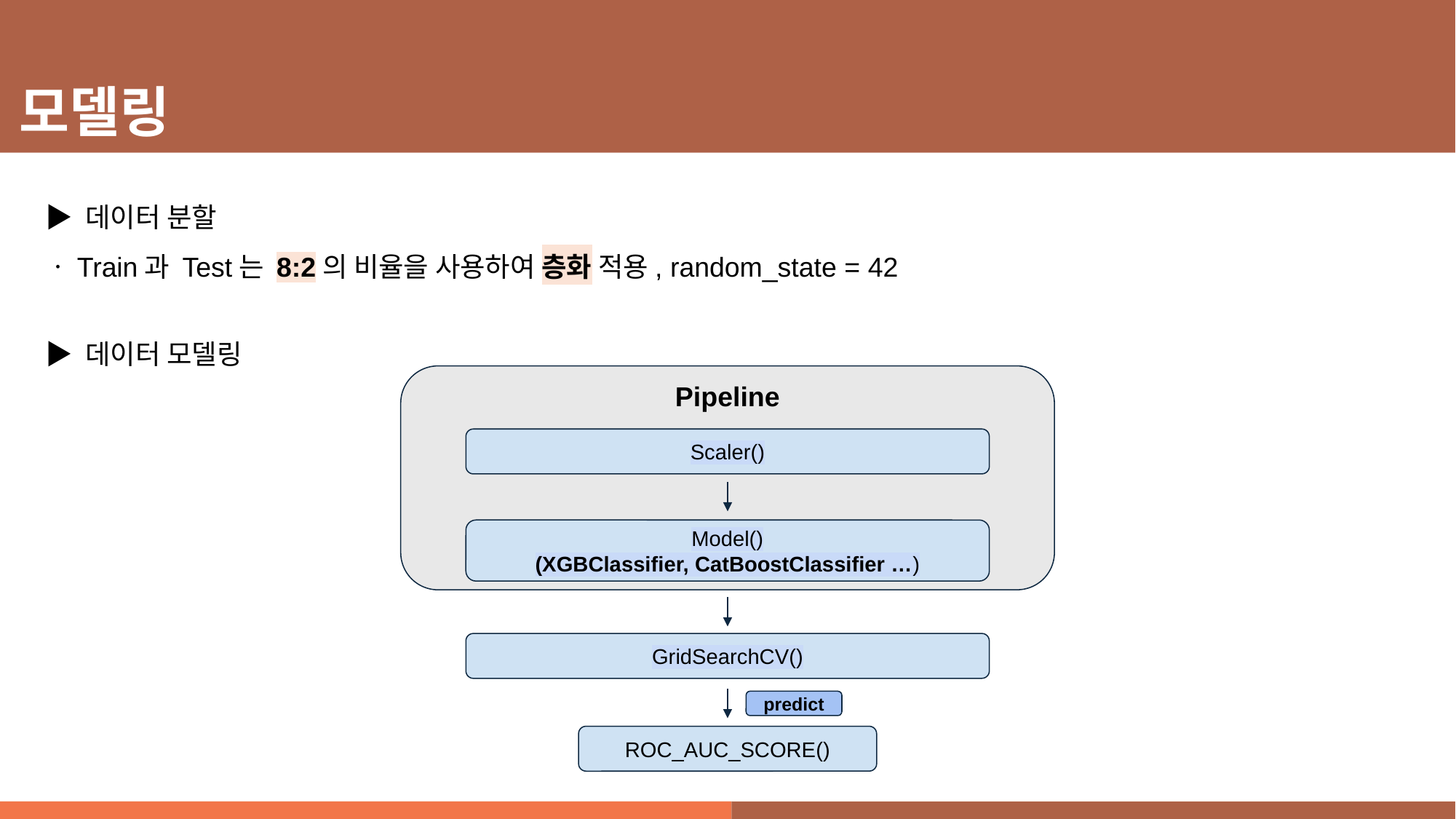

모델링
▶ 데이터 분할
ㆍTrain과 Test는 8:2의 비율을 사용하여 층화 적용, random_state = 42

▶ 데이터 모델링
Pipeline

Scaler()
Model()
(XGBClassifier, CatBoostClassifier …)
GridSearchCV()
predict
ROC_AUC_SCORE()